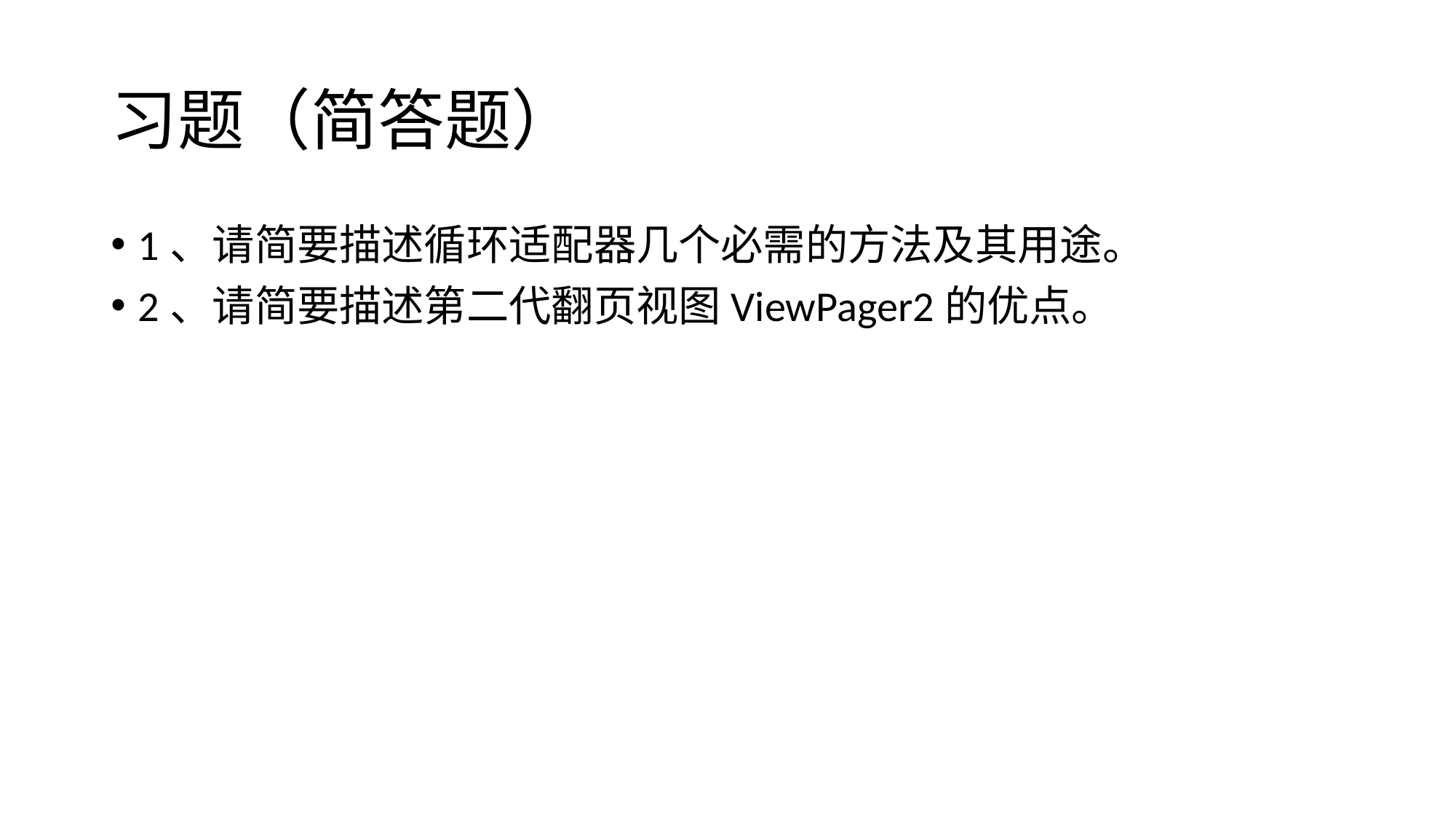

# 习题（简答题）
1、请简要描述循环适配器几个必需的方法及其用途。
2、请简要描述第二代翻页视图ViewPager2的优点。